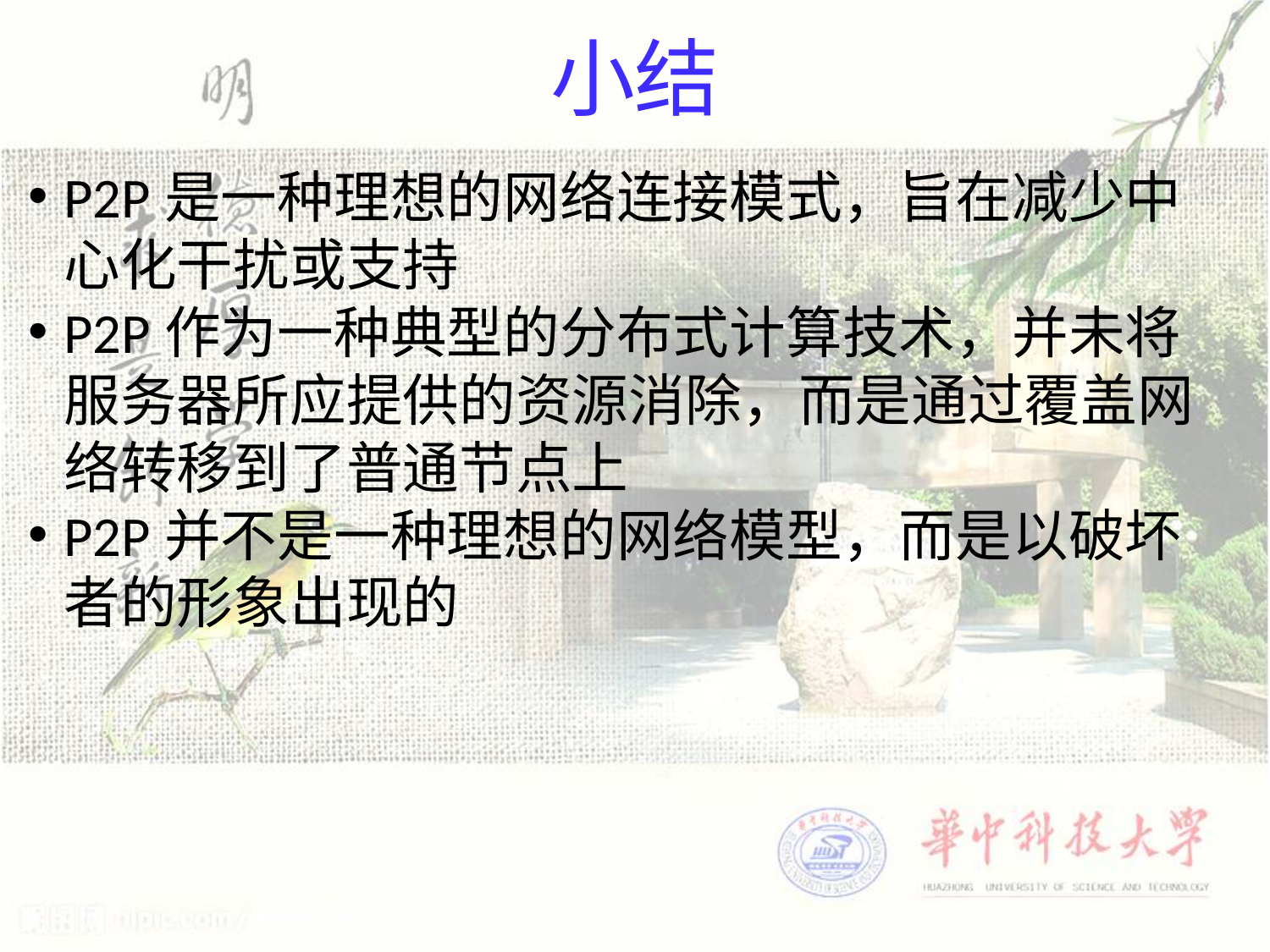

# 小结
P2P是一种理想的网络连接模式，旨在减少中心化干扰或支持
P2P作为一种典型的分布式计算技术，并未将服务器所应提供的资源消除，而是通过覆盖网络转移到了普通节点上
P2P并不是一种理想的网络模型，而是以破坏者的形象出现的